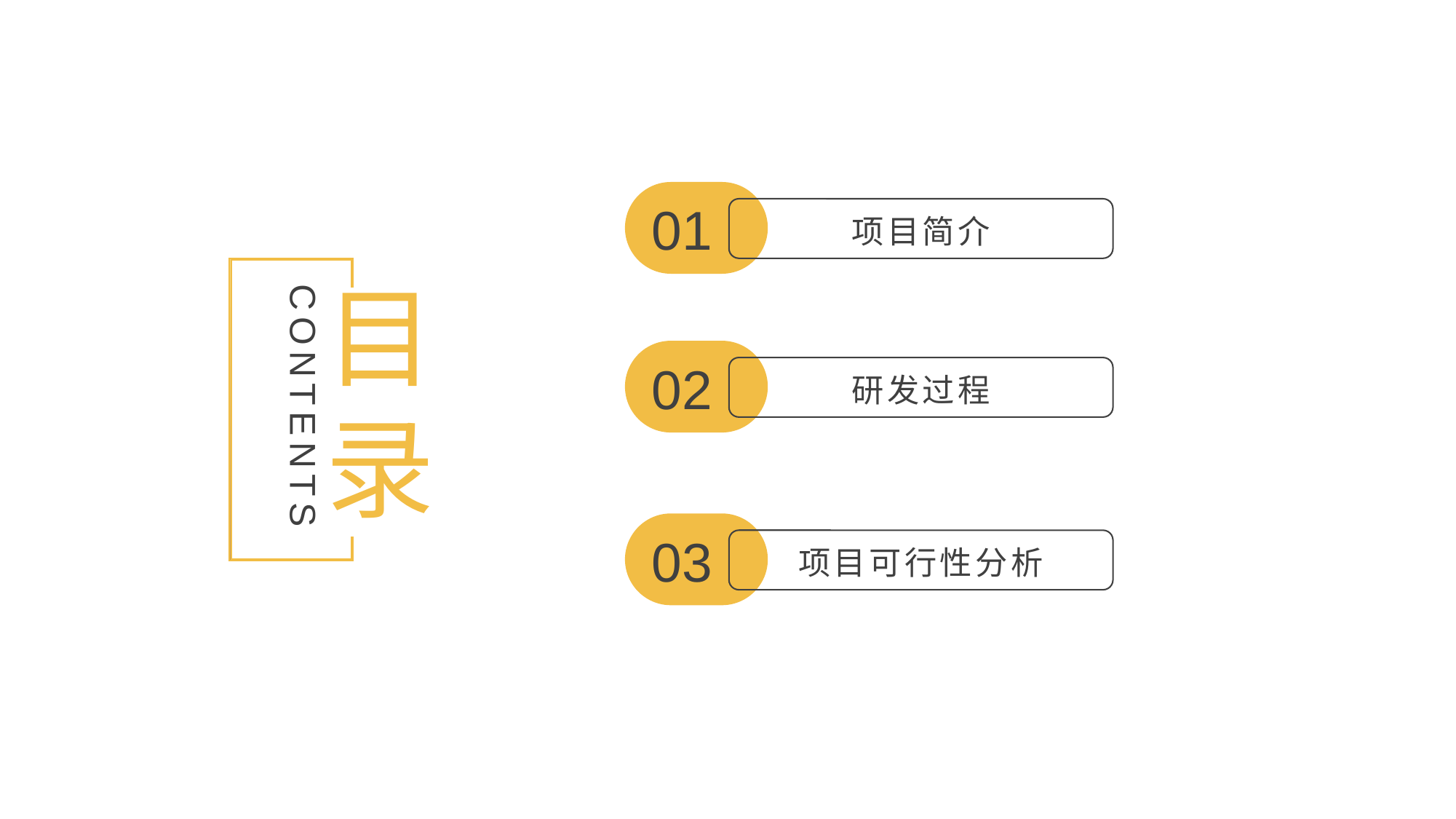

01
项目简介

目
录

02
研发过程
CONTENTS

03
项目可行性分析